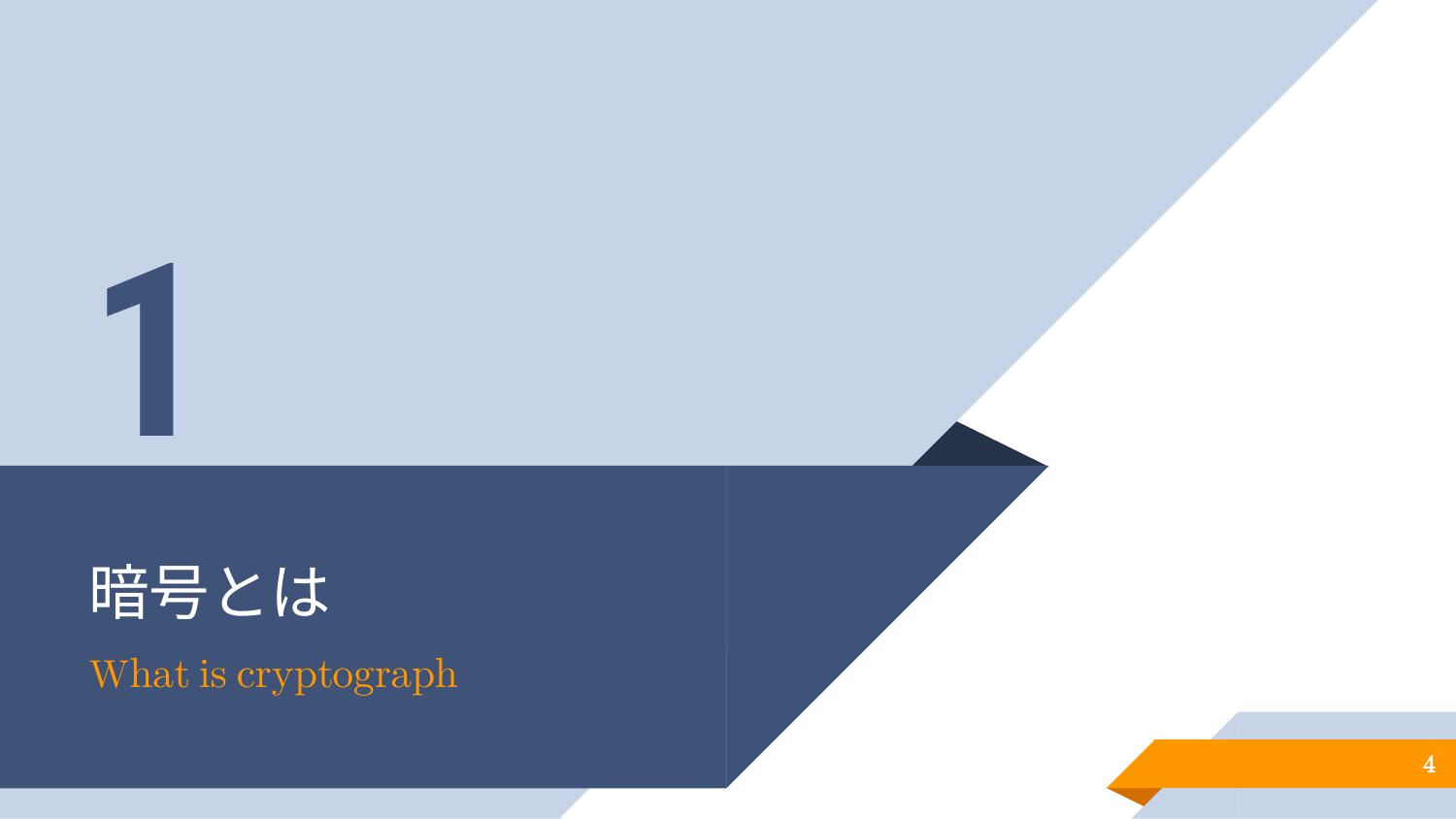

1
# 暗号とは
What is cryptograph
4